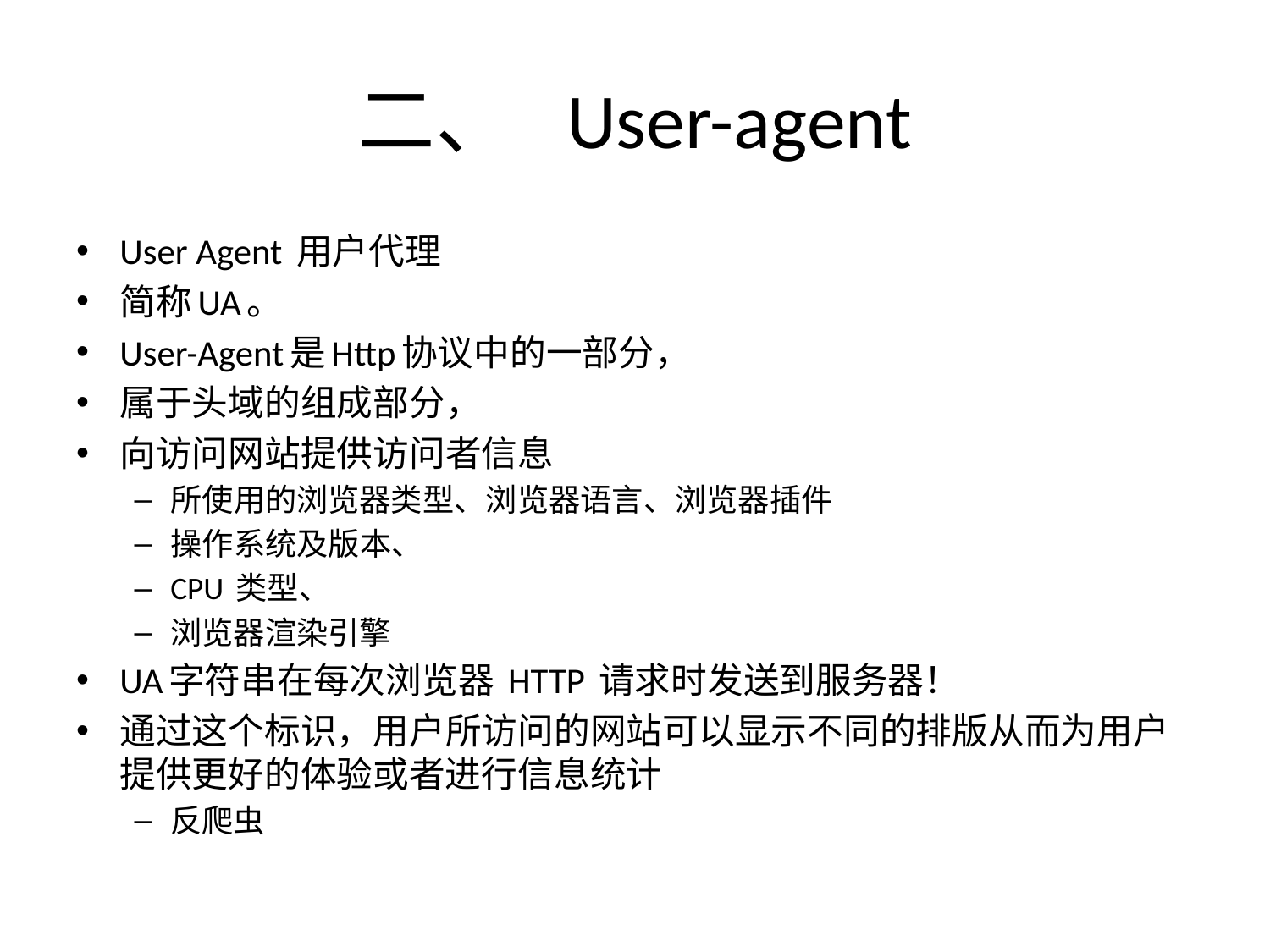

# 二、  User-agent
User Agent 用户代理
简称UA。
User-Agent是Http协议中的一部分，
属于头域的组成部分，
向访问网站提供访问者信息
所使用的浏览器类型、浏览器语言、浏览器插件
操作系统及版本、
CPU 类型、
浏览器渲染引擎
UA字符串在每次浏览器 HTTP 请求时发送到服务器！
通过这个标识，用户所访问的网站可以显示不同的排版从而为用户提供更好的体验或者进行信息统计
反爬虫